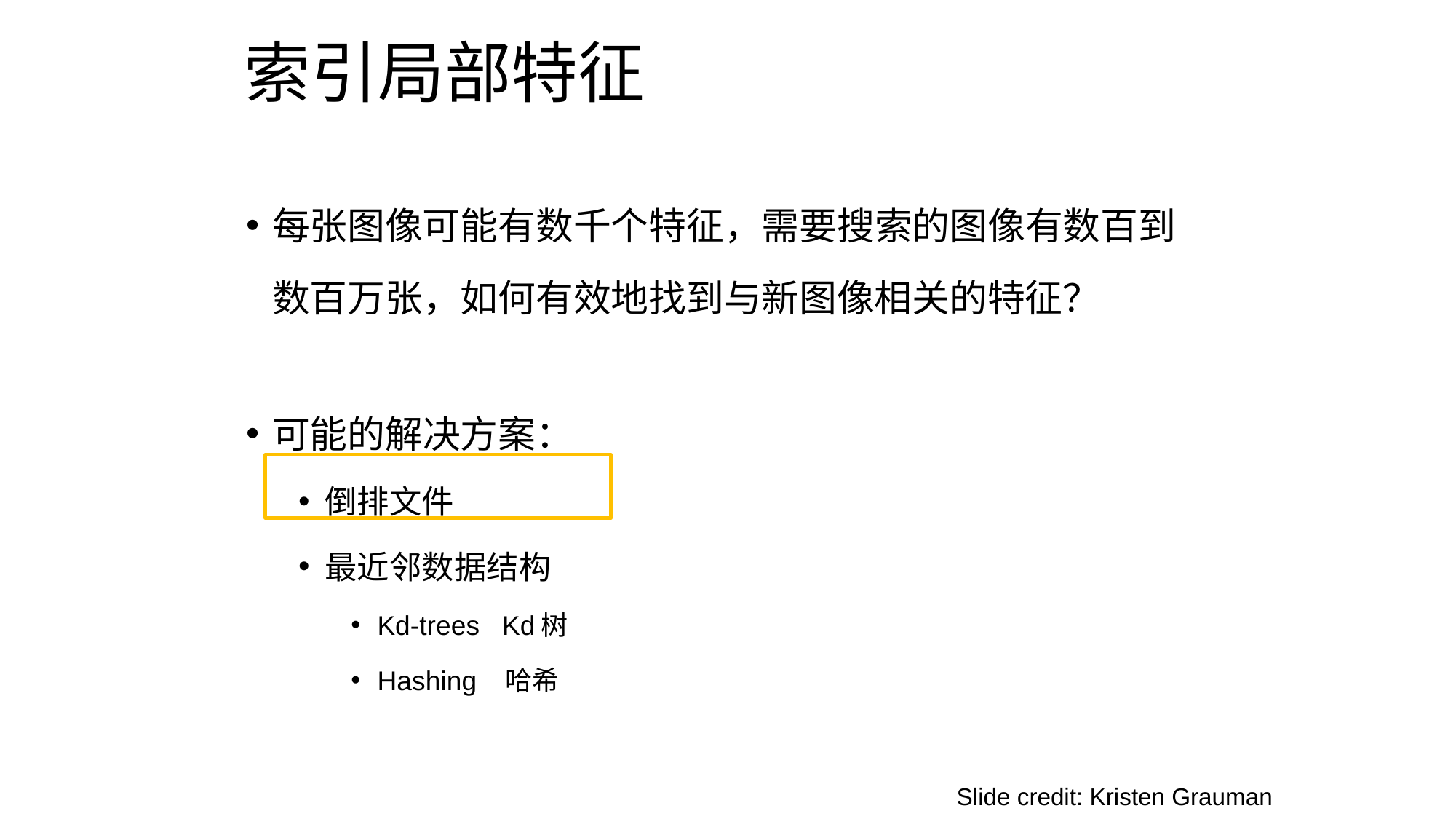

# 索引局部特征
每张图像可能有数千个特征，需要搜索的图像有数百到数百万张，如何有效地找到与新图像相关的特征？

可能的解决方案：
倒排文件
最近邻数据结构
Kd-trees   Kd树
Hashing   哈希

Slide credit: Kristen Grauman